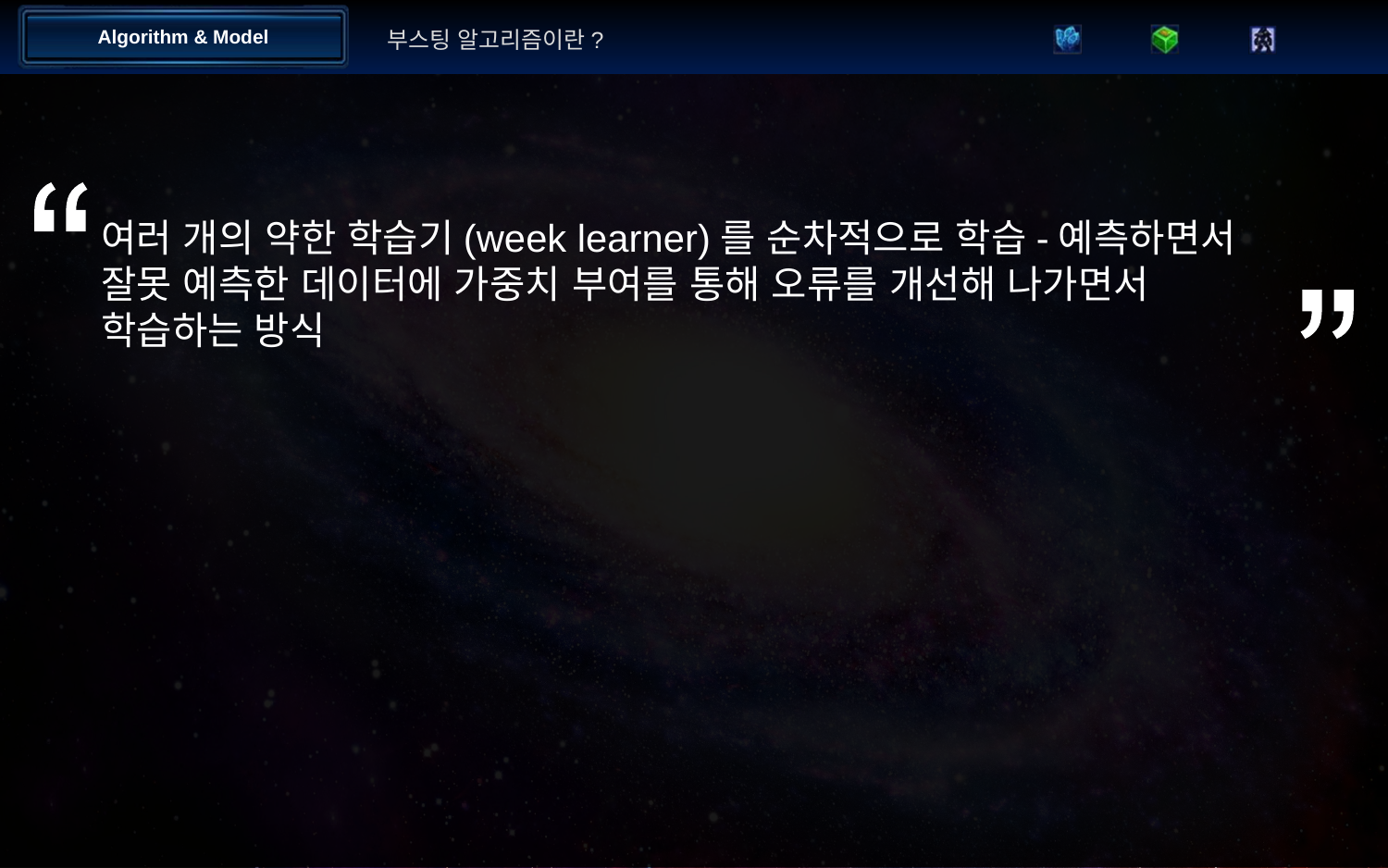

부스팅 알고리즘이란?

여러 개의 약한 학습기(week learner)를 순차적으로 학습-예측하면서 잘못 예측한 데이터에 가중치 부여를 통해 오류를 개선해 나가면서 학습하는 방식